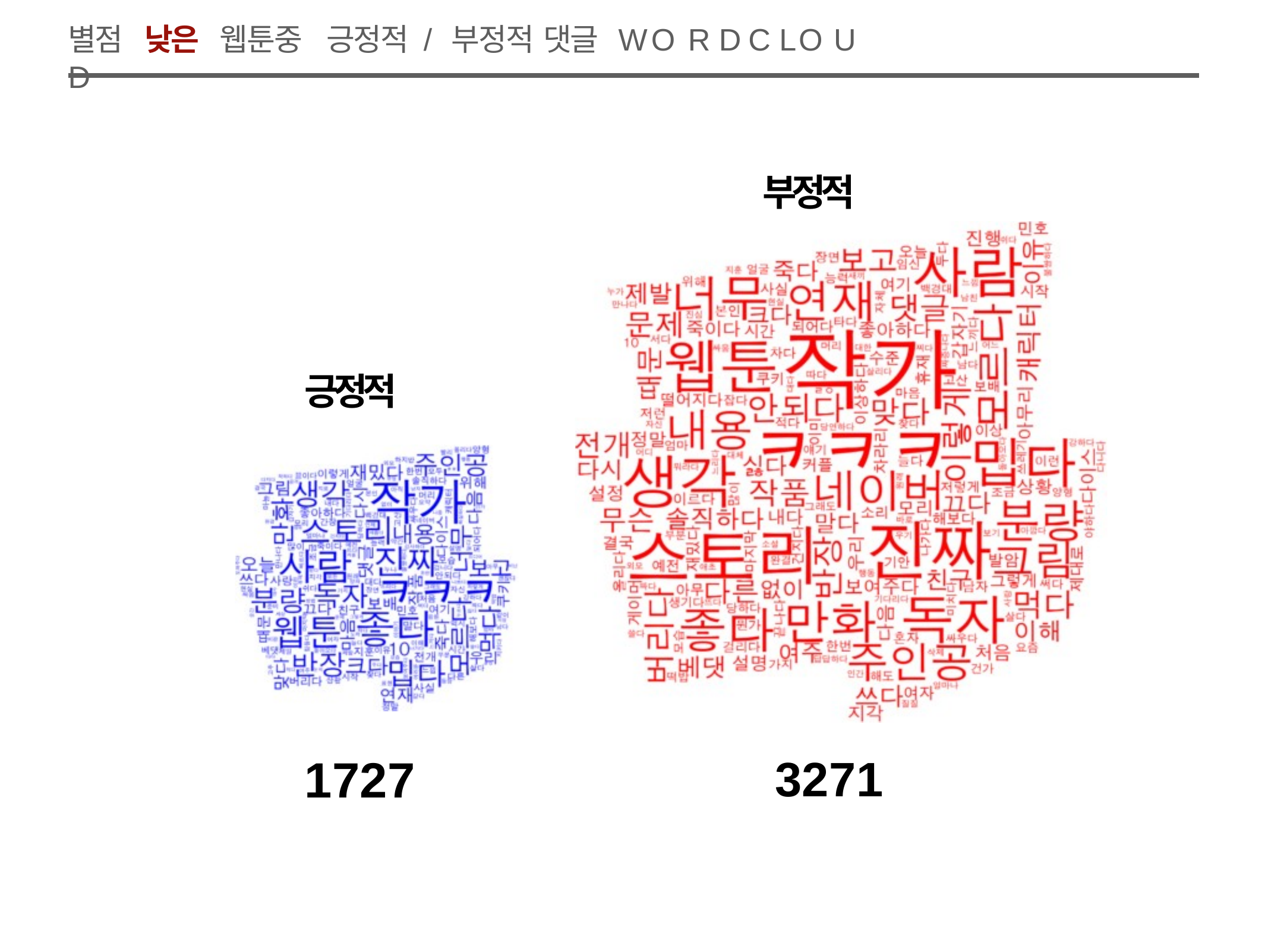

별점	낮은	웹툰중	긍정적 / 부정적	댓글	WO R D	C LO U D

부정적

긍정적

1727
3271